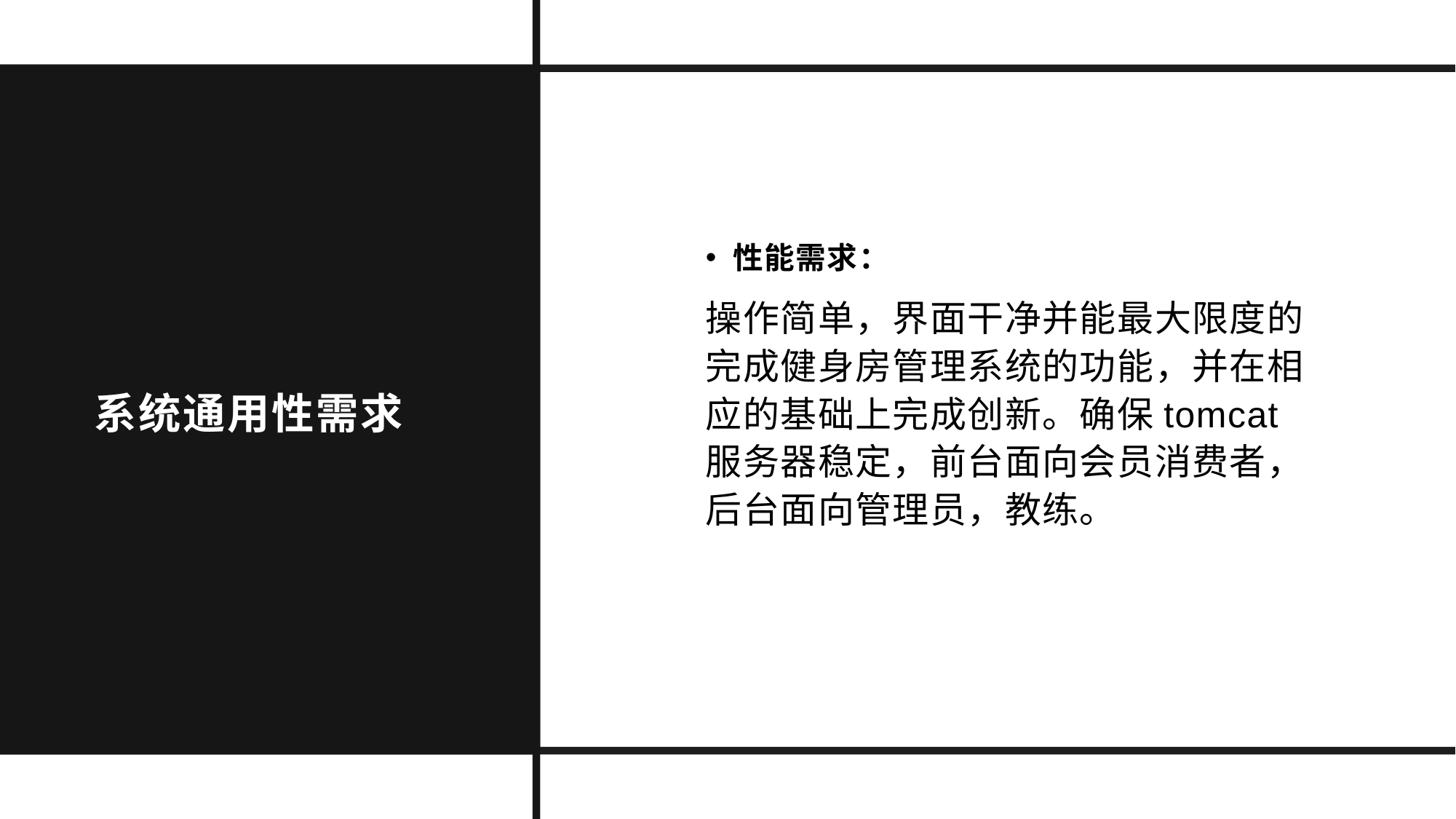

# 系统通用性需求
性能需求：
操作简单，界面干净并能最大限度的完成健身房管理系统的功能，并在相应的基础上完成创新。确保tomcat服务器稳定，前台面向会员消费者，后台面向管理员，教练。